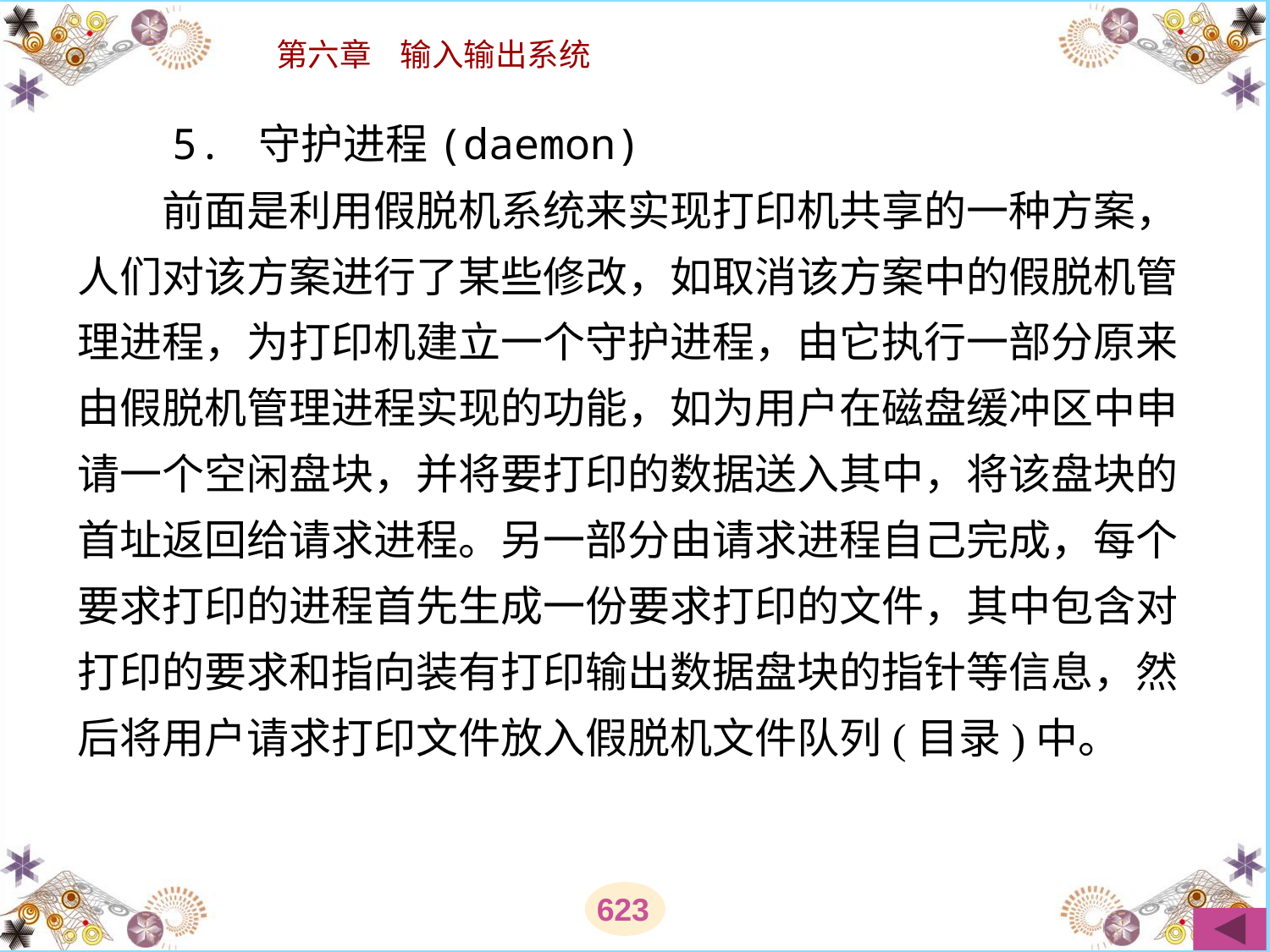

# 5. 守护进程(daemon) 　　前面是利用假脱机系统来实现打印机共享的一种方案，人们对该方案进行了某些修改，如取消该方案中的假脱机管理进程，为打印机建立一个守护进程，由它执行一部分原来由假脱机管理进程实现的功能，如为用户在磁盘缓冲区中申请一个空闲盘块，并将要打印的数据送入其中，将该盘块的首址返回给请求进程。另一部分由请求进程自己完成，每个要求打印的进程首先生成一份要求打印的文件，其中包含对打印的要求和指向装有打印输出数据盘块的指针等信息，然后将用户请求打印文件放入假脱机文件队列(目录)中。